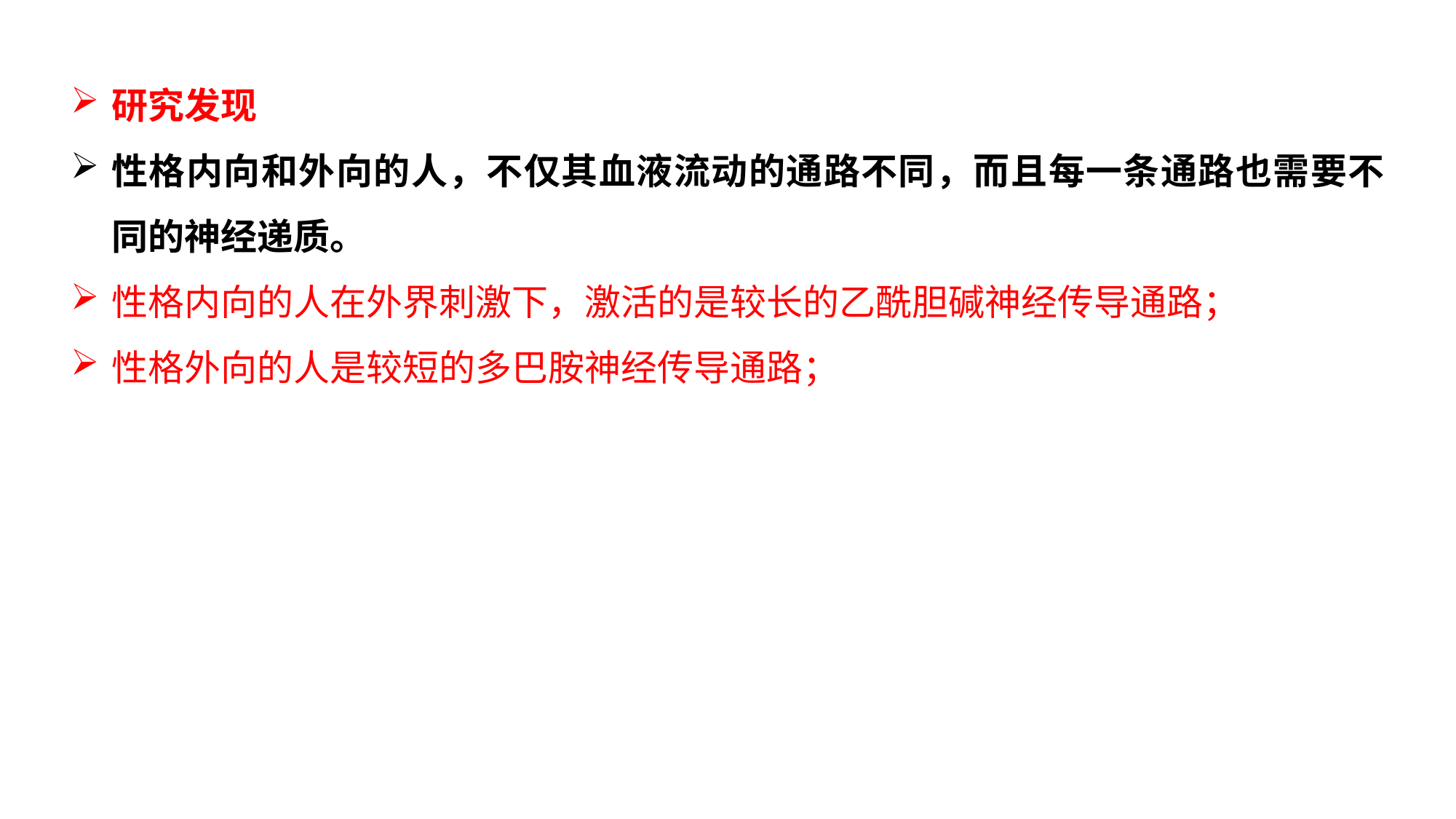

研究发现
性格内向和外向的人，不仅其血液流动的通路不同，而且每一条通路也需要不同的神经递质。
性格内向的人在外界刺激下，激活的是较长的乙酰胆碱神经传导通路；
性格外向的人是较短的多巴胺神经传导通路；